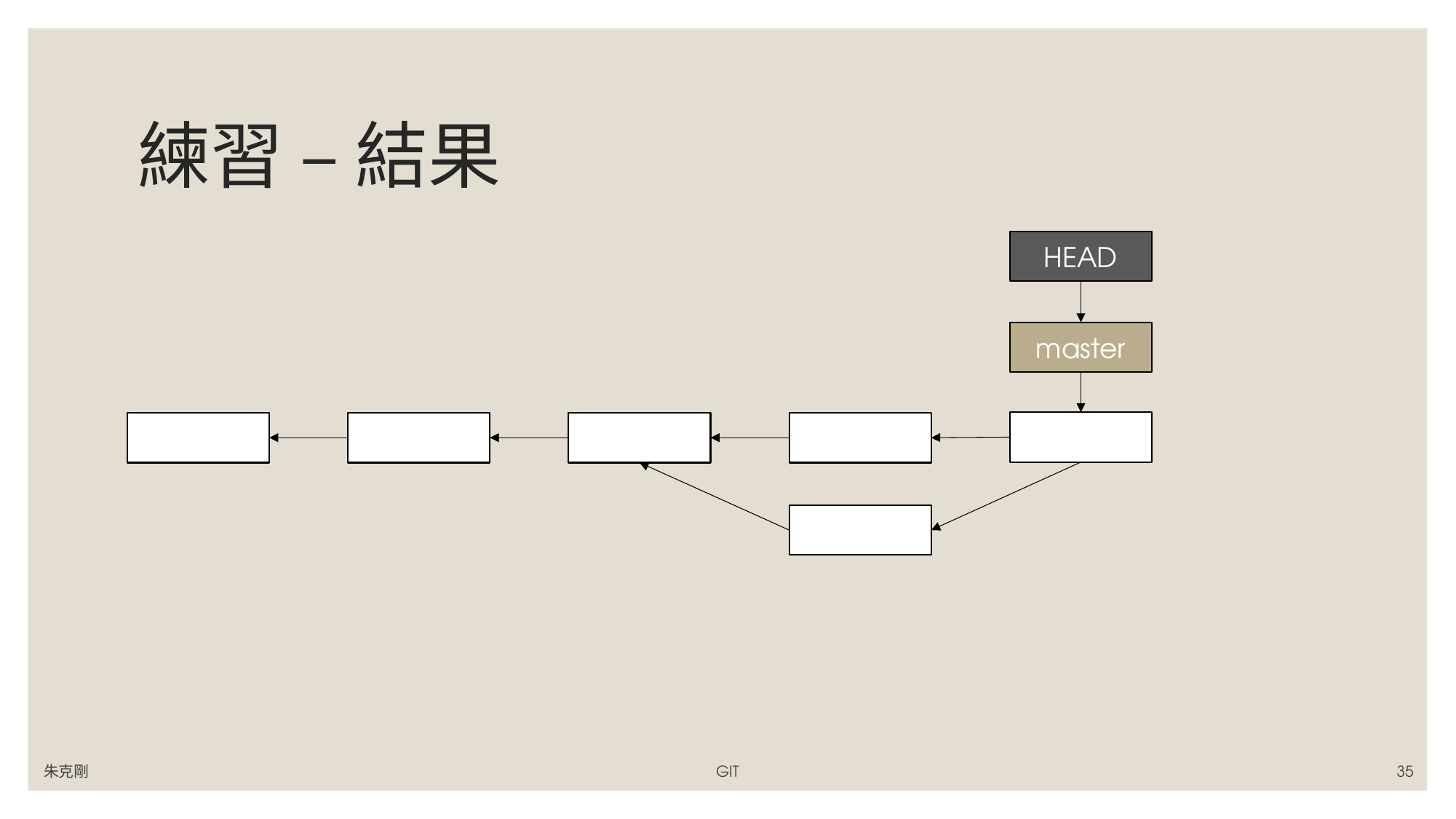

# 練習 – 結果
HEAD
master

朱克剛
GIT
35